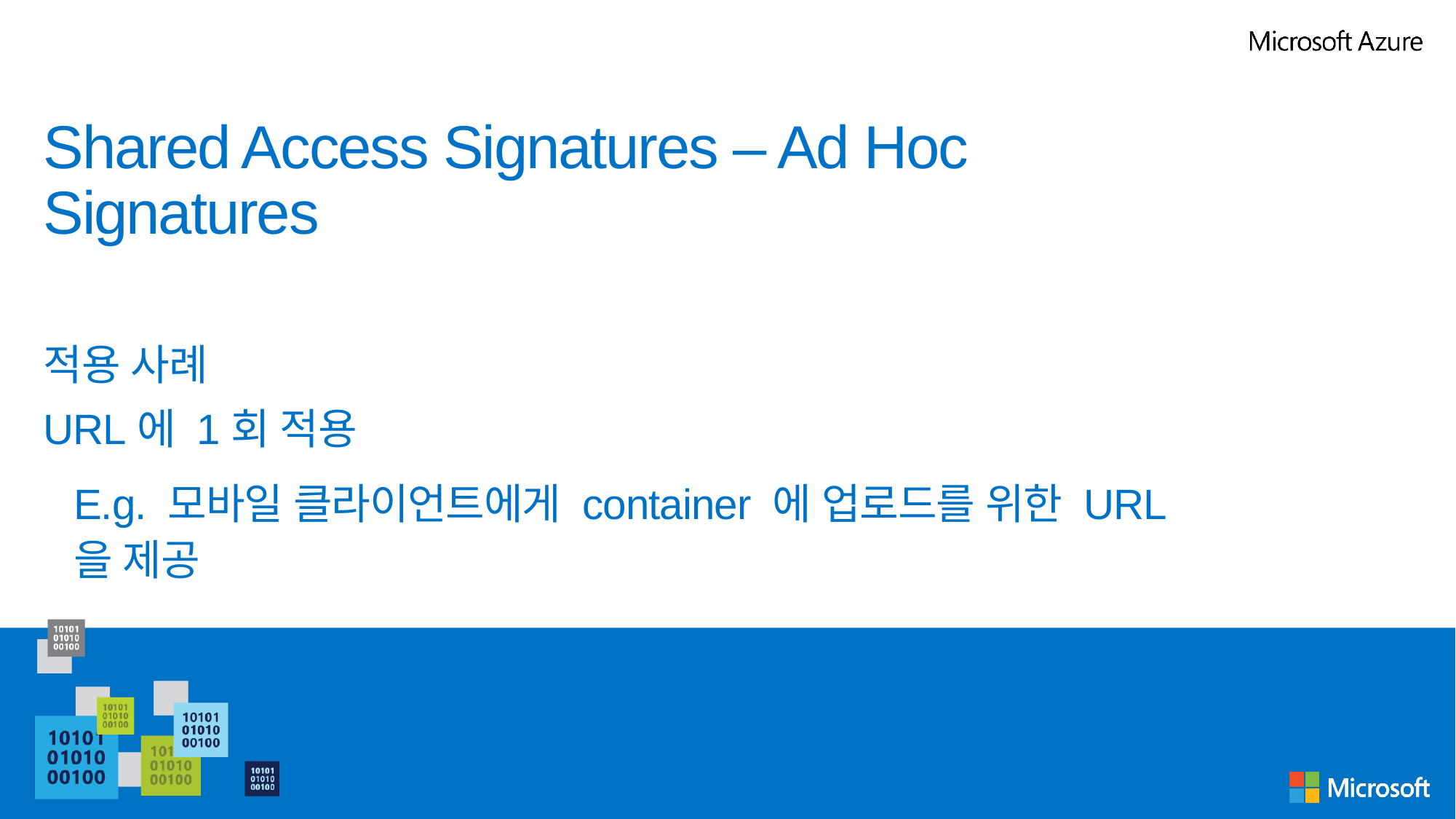

# Shared Access Signatures – Ad Hoc Signatures

적용 사례
URL에 1회 적용
E.g. 모바일 클라이언트에게 container 에 업로드를 위한 URL을 제공